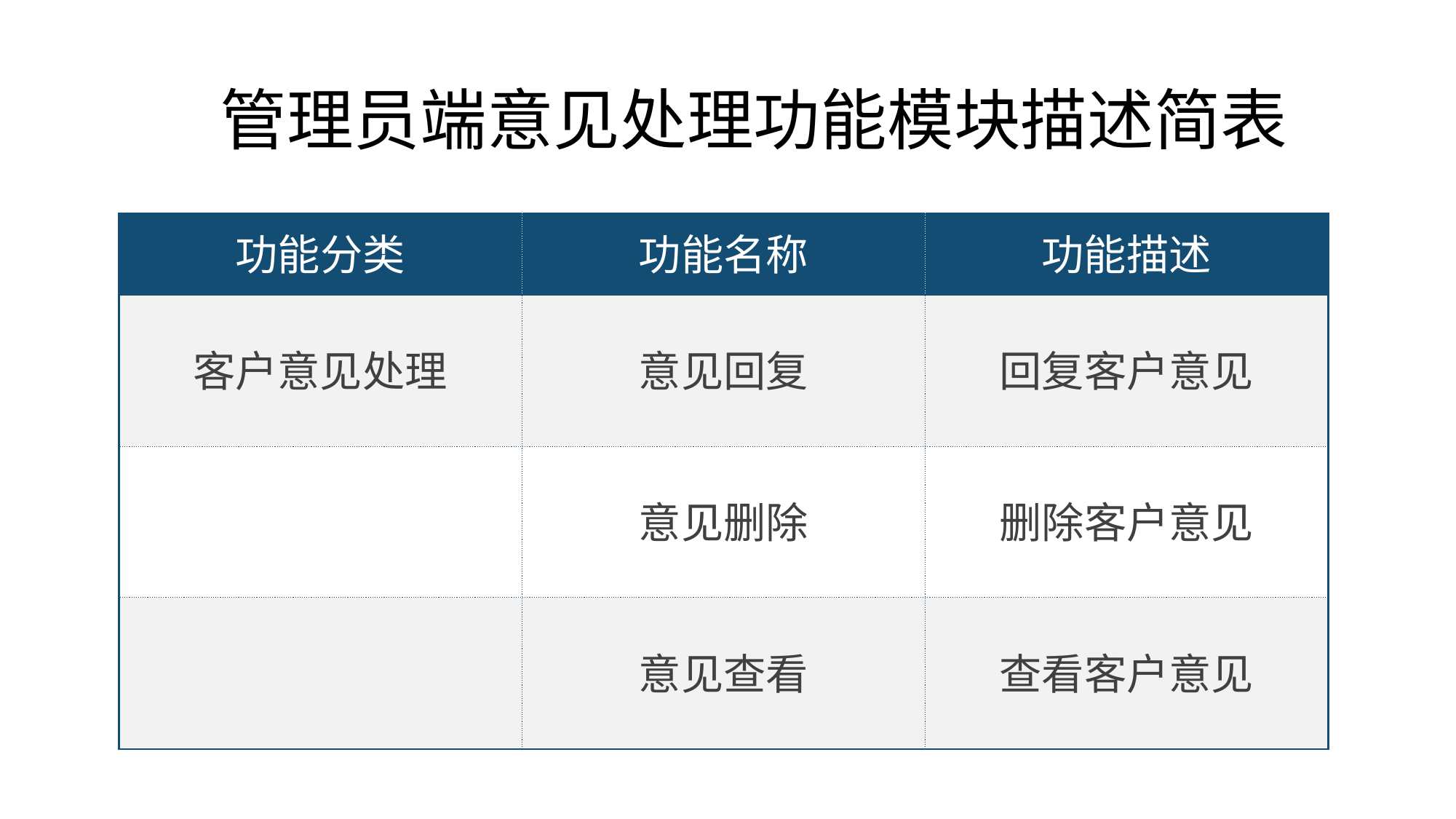

# 管理员端意见处理功能模块描述简表
| 功能分类 | 功能名称 | 功能描述 |
| --- | --- | --- |
| 客户意见处理 | 意见回复 | 回复客户意见 |
|  | 意见删除 | 删除客户意见 |
|  | 意见查看 | 查看客户意见 |